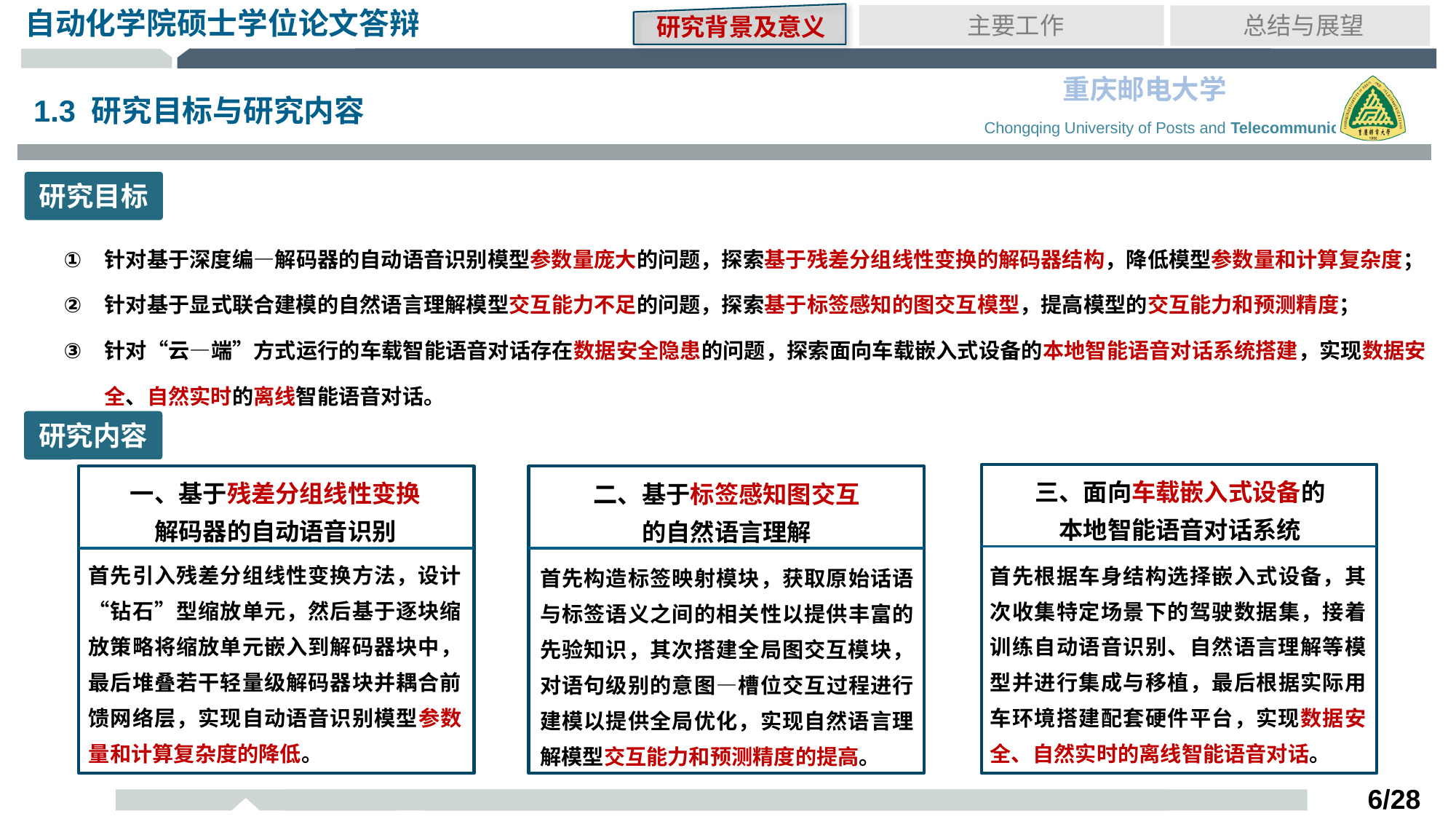

研究背景及意义

主要工作

总结与展望
1.3 研究目标与研究内容
研究目标
针对基于深度编—解码器的自动语音识别模型参数量庞大的问题，探索基于残差分组线性变换的解码器结构，降低模型参数量和计算复杂度；
针对基于显式联合建模的自然语言理解模型交互能力不足的问题，探索基于标签感知的图交互模型，提高模型的交互能力和预测精度；
针对“云—端”方式运行的车载智能语音对话存在数据安全隐患的问题，探索面向车载嵌入式设备的本地智能语音对话系统搭建，实现数据安全、自然实时的离线智能语音对话。
研究内容
三、面向车载嵌入式设备的
本地智能语音对话系统
一、基于残差分组线性变换
解码器的自动语音识别

二、基于标签感知图交互
的自然语言理解

首先引入残差分组线性变换方法，设计“钻石”型缩放单元，然后基于逐块缩放策略将缩放单元嵌入到解码器块中，最后堆叠若干轻量级解码器块并耦合前馈网络层，实现自动语音识别模型参数量和计算复杂度的降低。
首先根据车身结构选择嵌入式设备，其次收集特定场景下的驾驶数据集，接着训练自动语音识别、自然语言理解等模型并进行集成与移植，最后根据实际用车环境搭建配套硬件平台，实现数据安全、自然实时的离线智能语音对话。
首先构造标签映射模块，获取原始话语与标签语义之间的相关性以提供丰富的先验知识，其次搭建全局图交互模块，对语句级别的意图—槽位交互过程进行建模以提供全局优化，实现自然语言理解模型交互能力和预测精度的提高。